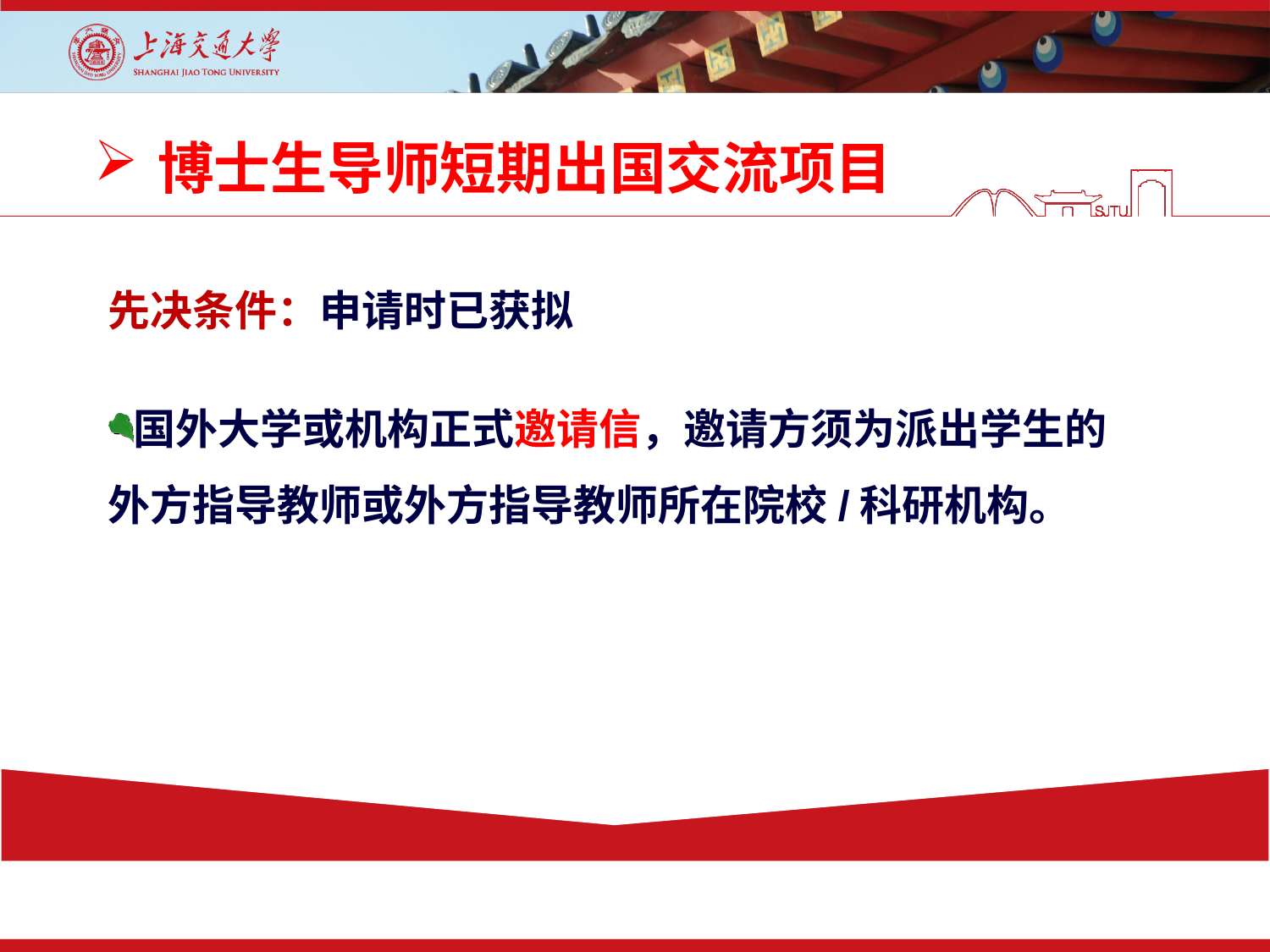

# 博士生导师短期出国交流项目
先决条件：申请时已获拟
国外大学或机构正式邀请信，邀请方须为派出学生的外方指导教师或外方指导教师所在院校/科研机构。